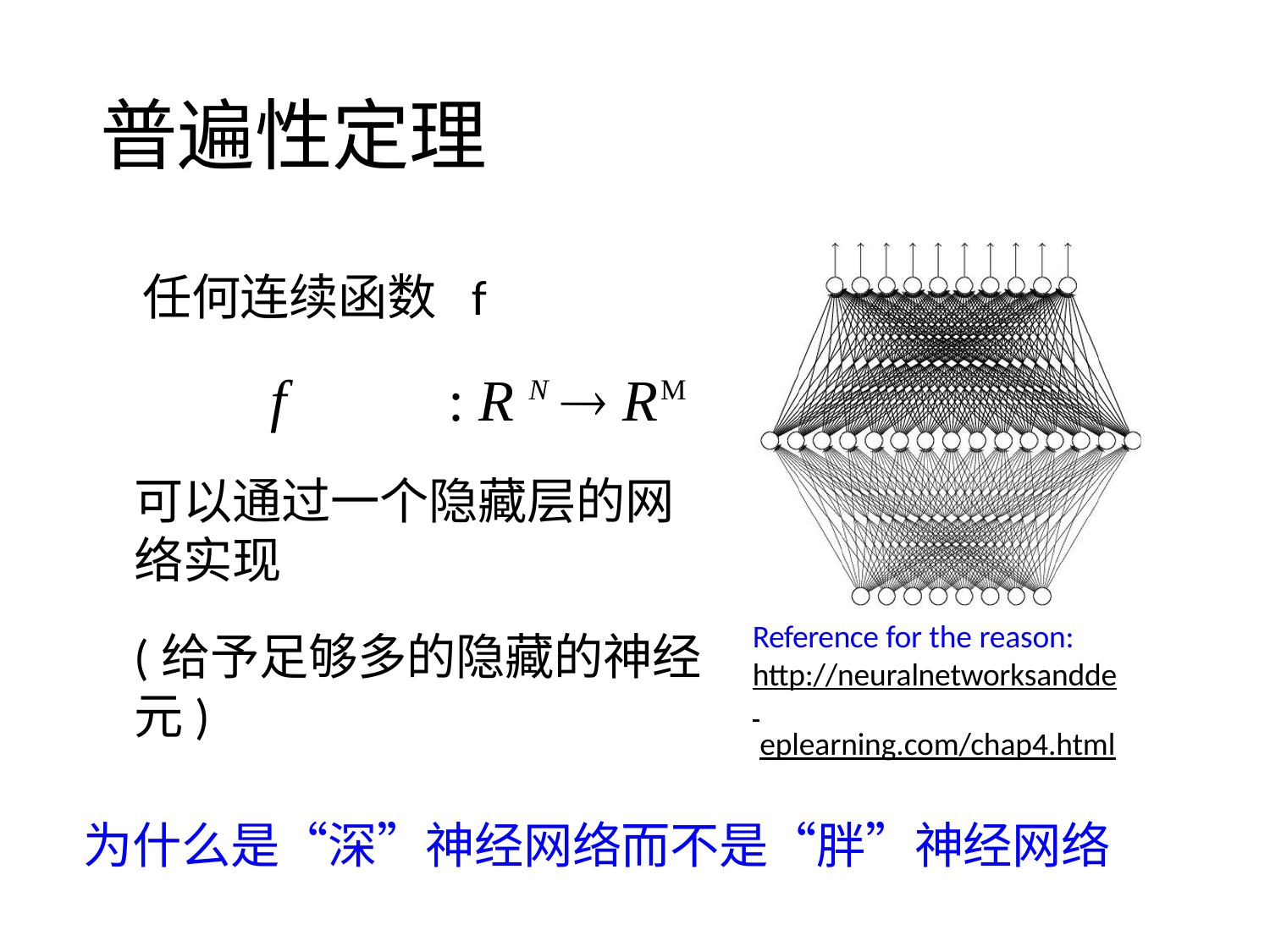

# 普遍性定理
任何连续函数  f
f	: R N	→ RM
可以通过一个隐藏层的网络实现
(给予足够多的隐藏的神经元)

Reference for the reason:  http://neuralnetworksandde  eplearning.com/chap4.html
为什么是“深”神经网络而不是“胖”神经网络